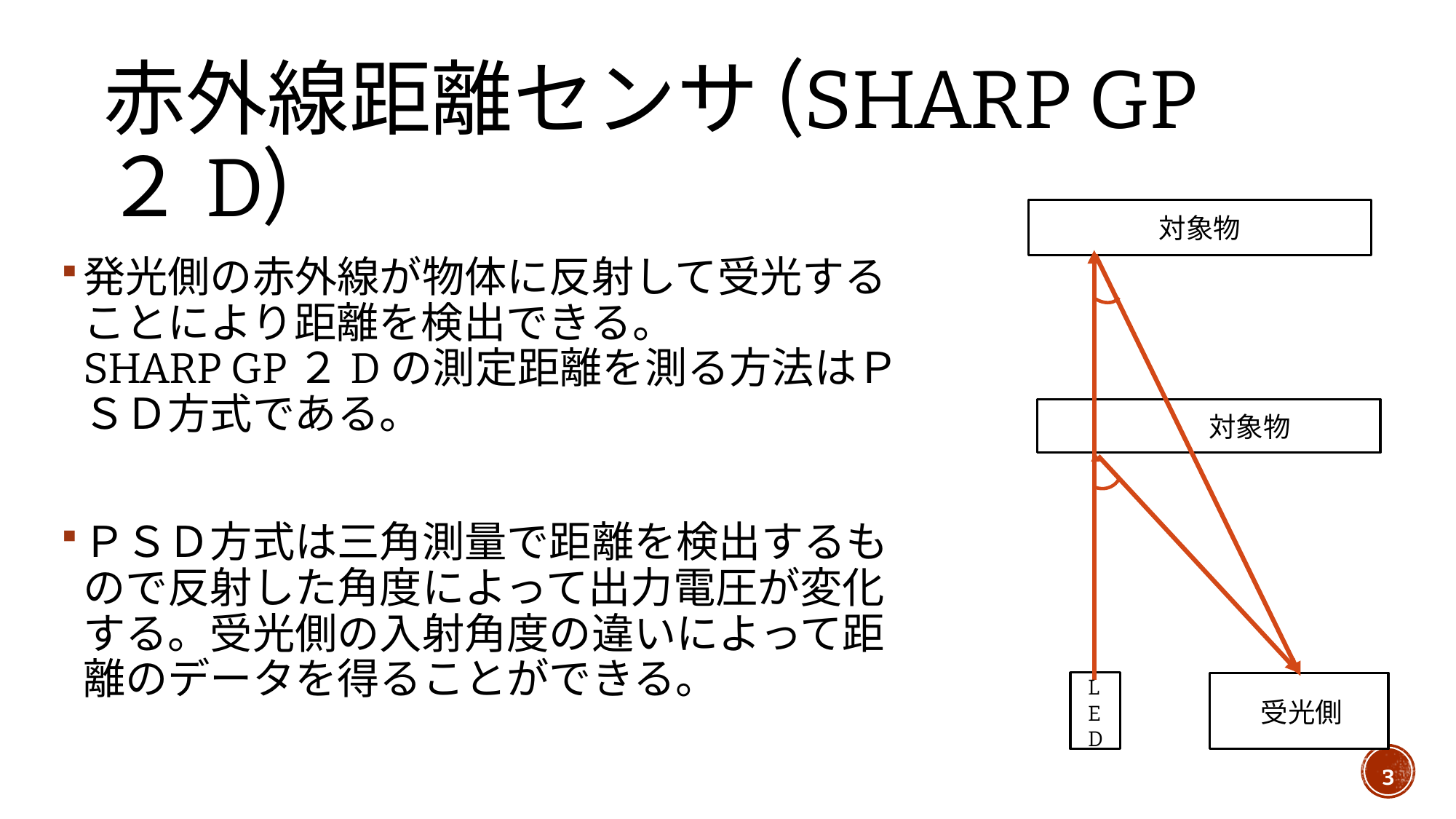

# 赤外線距離センサ(SHARP GP２D)
対象物
発光側の赤外線が物体に反射して受光することにより距離を検出できる。　　　　 SHARP GP２Dの測定距離を測る方法はＰＳＤ方式である。

ＰＳＤ方式は三角測量で距離を検出するもので反射した角度によって出力電圧が変化する。受光側の入射角度の違いによって距離のデータを得ることができる。

　　　対象物

LED

受光側
3